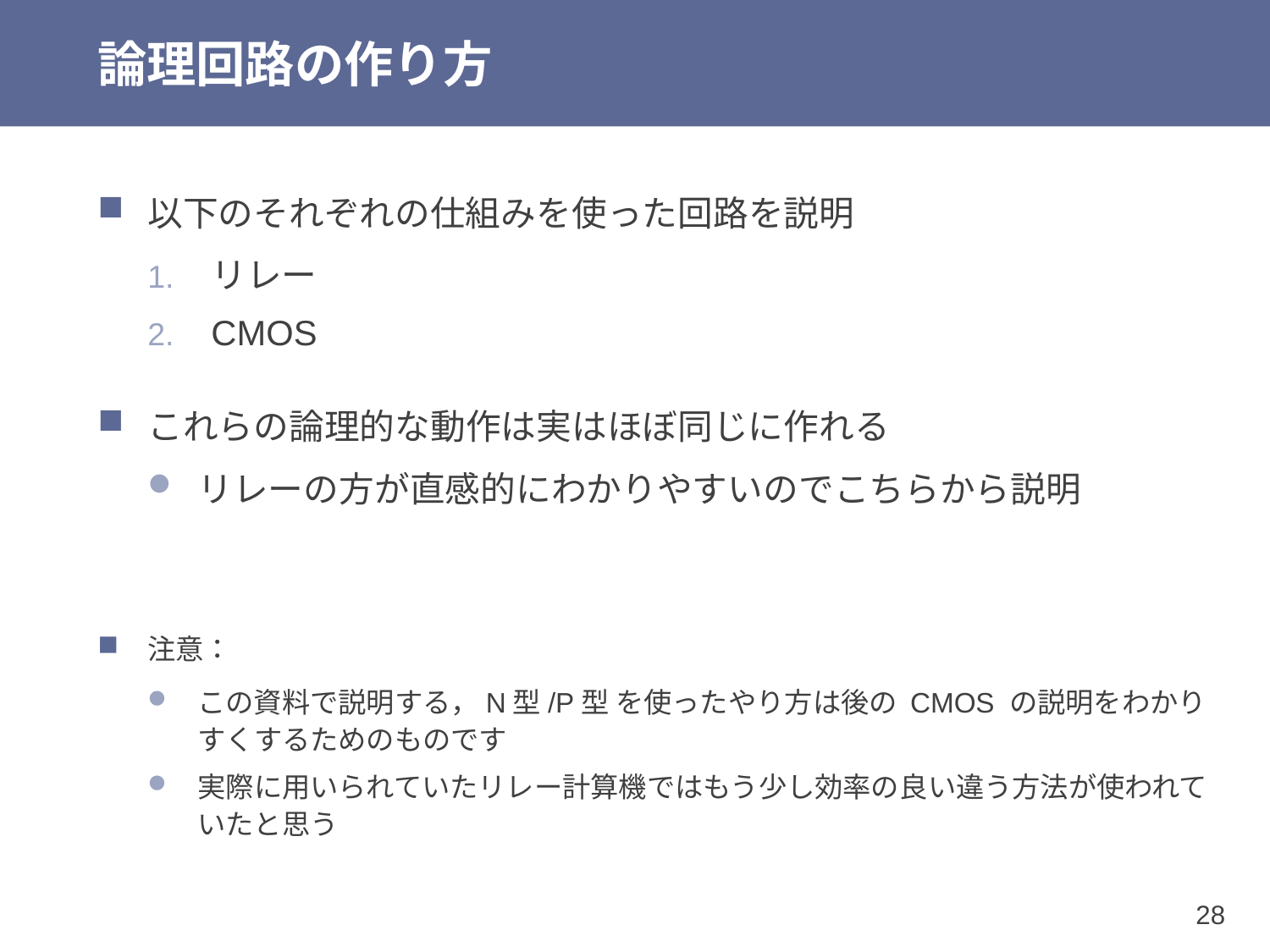

# 論理回路の作り方
以下のそれぞれの仕組みを使った回路を説明
リレー
CMOS
これらの論理的な動作は実はほぼ同じに作れる
リレーの方が直感的にわかりやすいのでこちらから説明

注意：
この資料で説明する，N型/P型 を使ったやり方は後の CMOS の説明をわかりすくするためのものです
実際に用いられていたリレー計算機ではもう少し効率の良い違う方法が使われていたと思う